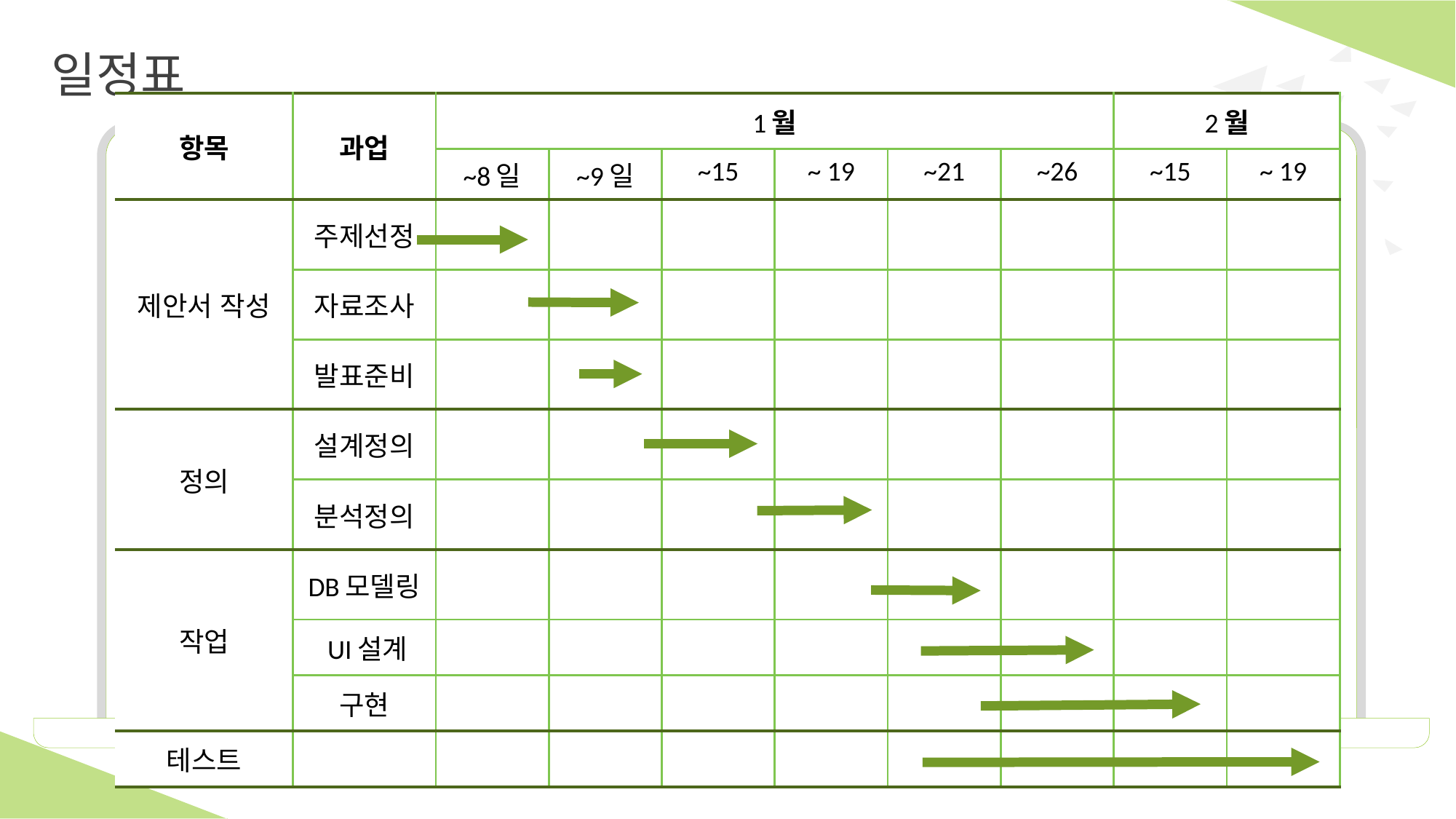

# 일정표
| 항목 | 과업 | 1월 |  |  |  |  |  | 2월 |  |
| --- | --- | --- | --- | --- | --- | --- | --- | --- | --- |
|  |  | ~8일 | ~9일 | ~15 | ~ 19 | ~21 | ~26 | ~15 | ~ 19 |
| 제안서 작성 | 주제선정 |  |  |  |  |  |  |  |  |
|  | 자료조사 |  |  |  |  |  |  |  |  |
|  | 발표준비 |  |  |  |  |  |  |  |  |
| 정의 | 설계정의 |  |  |  |  |  |  |  |  |
|  | 분석정의 |  |  |  |  |  |  |  |  |
| 작업 | DB모델링 |  |  |  |  |  |  |  |  |
|  | UI설계 |  |  |  |  |  |  |  |  |
|  | 구현 |  |  |  |  |  |  |  |  |
| 테스트 |  |  |  |  |  |  |  |  |  |